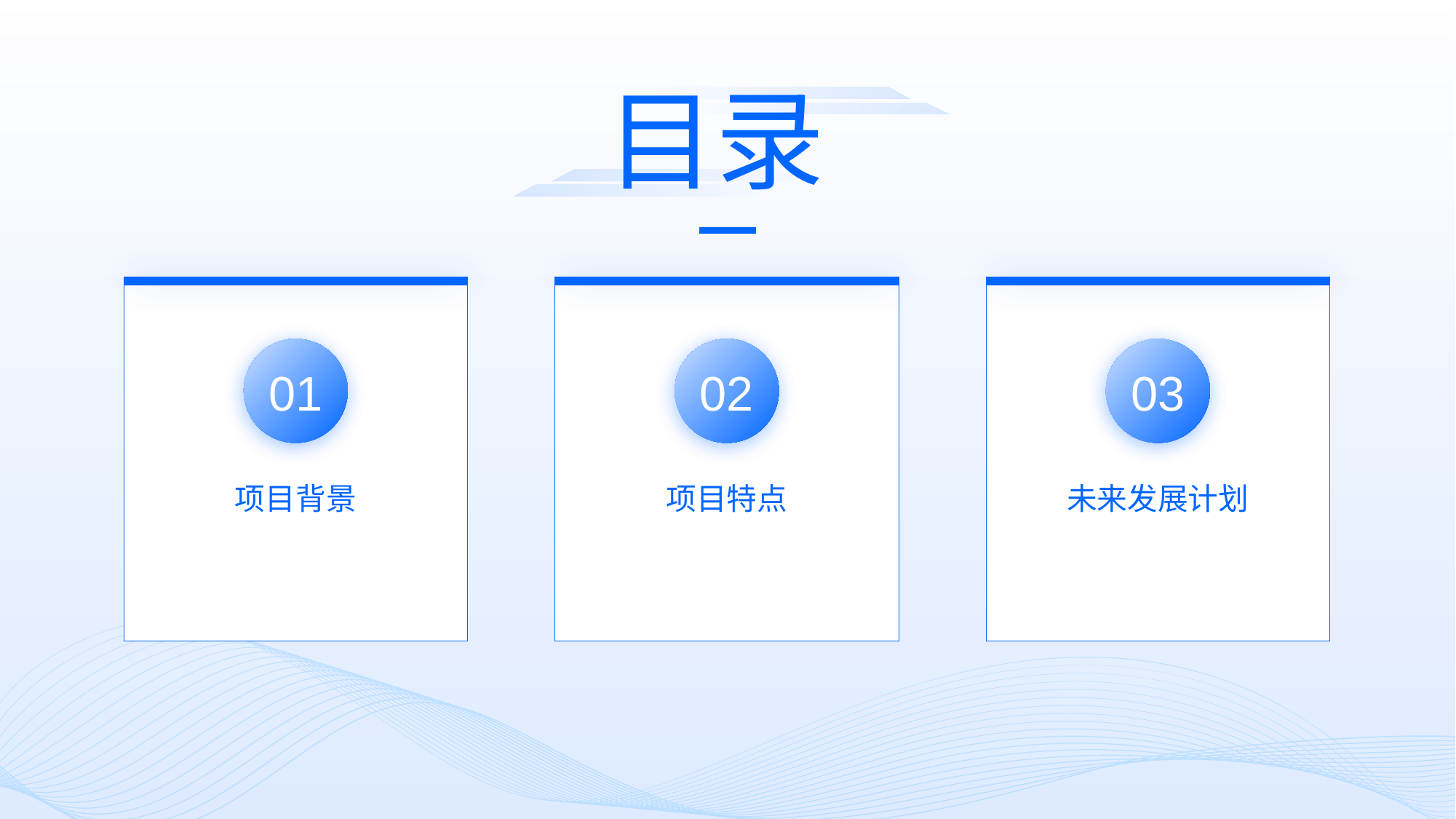

目录

01
02
03
项目背景
项目特点
未来发展计划